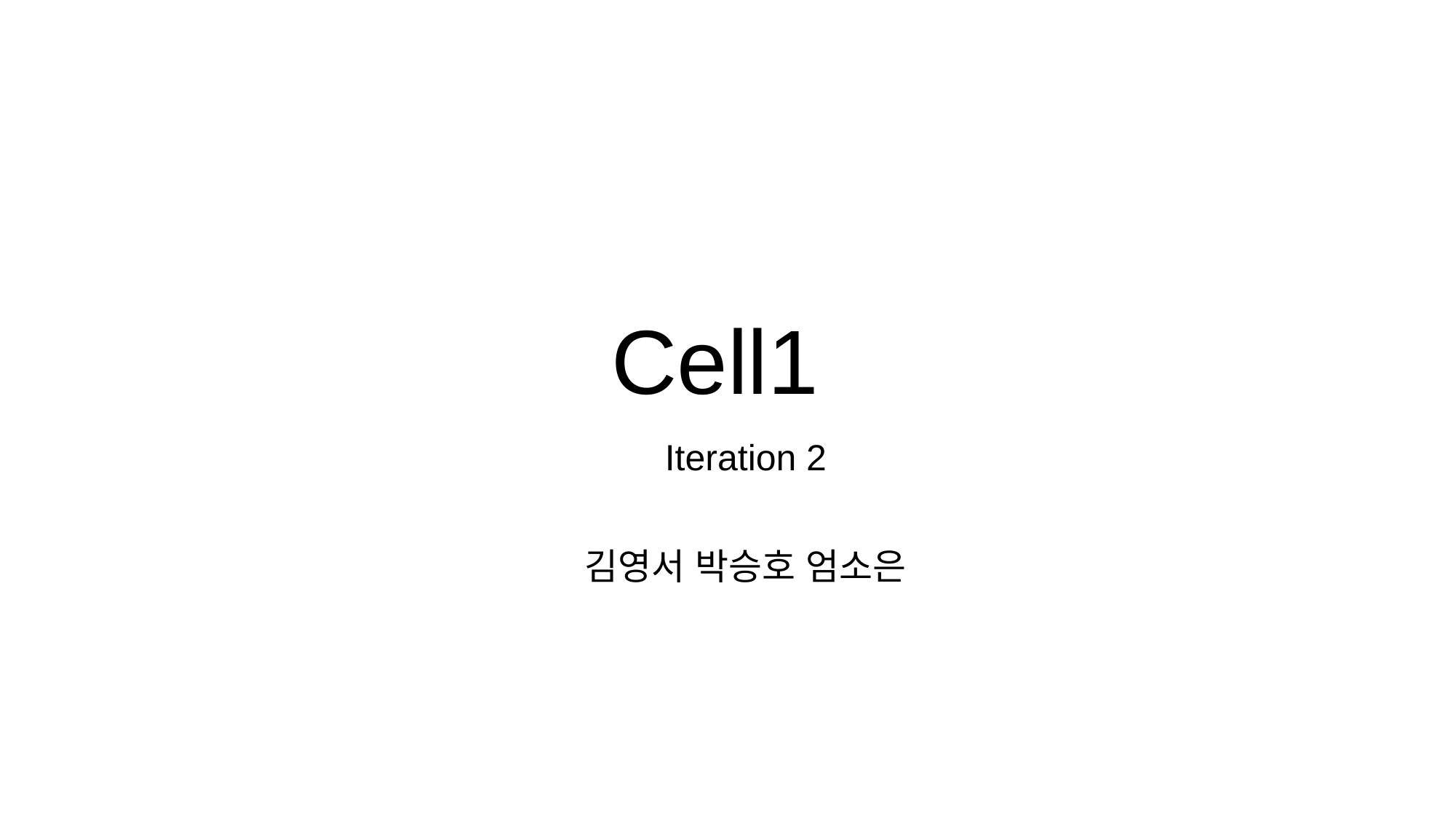

# Cell1
Iteration 2

김영서 박승호 엄소은